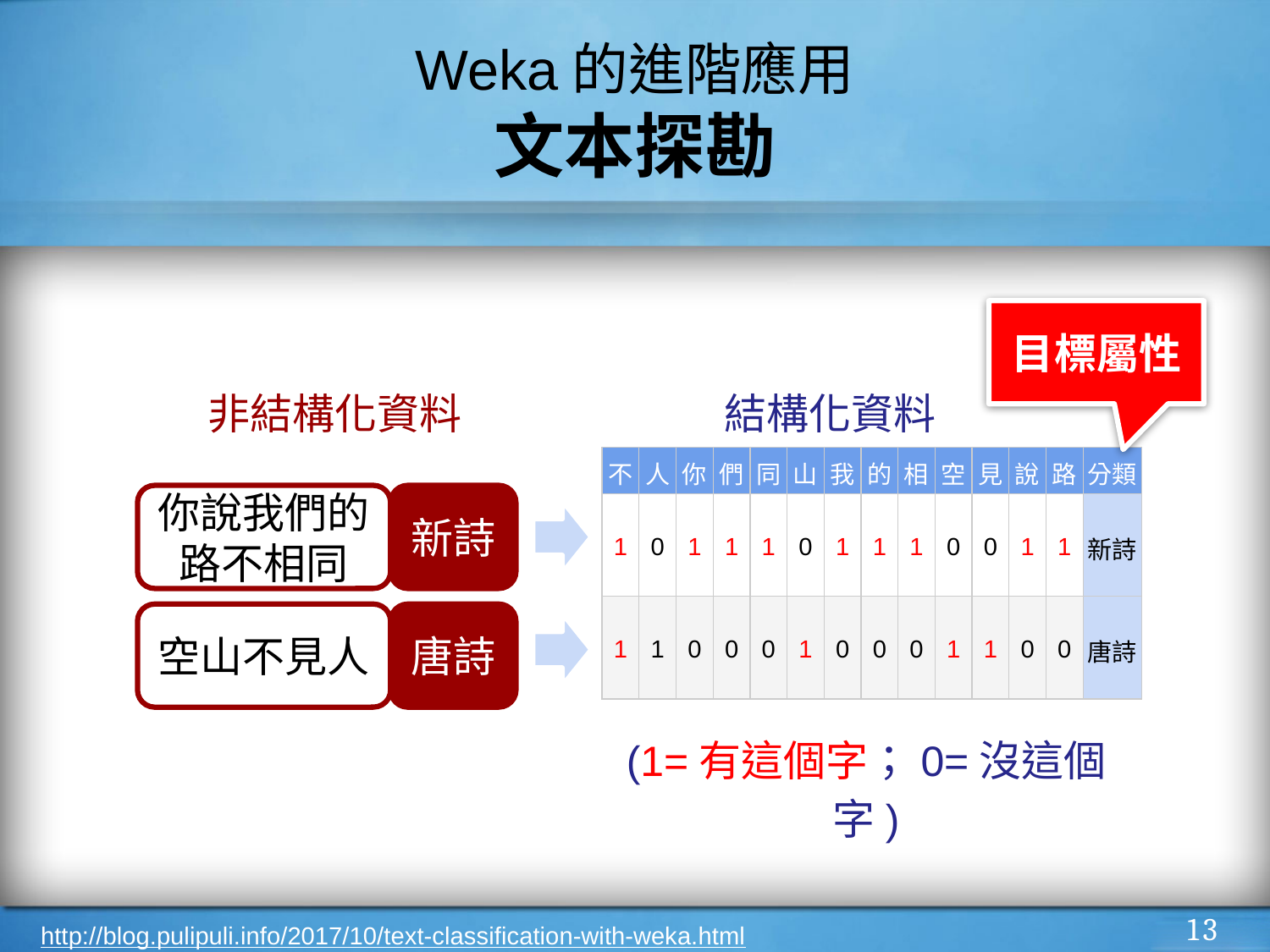

# Weka的進階應用
文本探勘
目標屬性
非結構化資料
結構化資料

| 不 | 人 | 你 | 們 | 同 | 山 | 我 | 的 | 相 | 空 | 見 | 說 | 路 | 分類 |
| --- | --- | --- | --- | --- | --- | --- | --- | --- | --- | --- | --- | --- | --- |
| 1 | 0 | 1 | 1 | 1 | 0 | 1 | 1 | 1 | 0 | 0 | 1 | 1 | 新詩 |
| 1 | 1 | 0 | 0 | 0 | 1 | 0 | 0 | 0 | 1 | 1 | 0 | 0 | 唐詩 |
你說我們的
路不相同
新詩

空山不見人
唐詩

(1=有這個字；0=沒這個字)
13
http://blog.pulipuli.info/2017/10/text-classification-with-weka.html